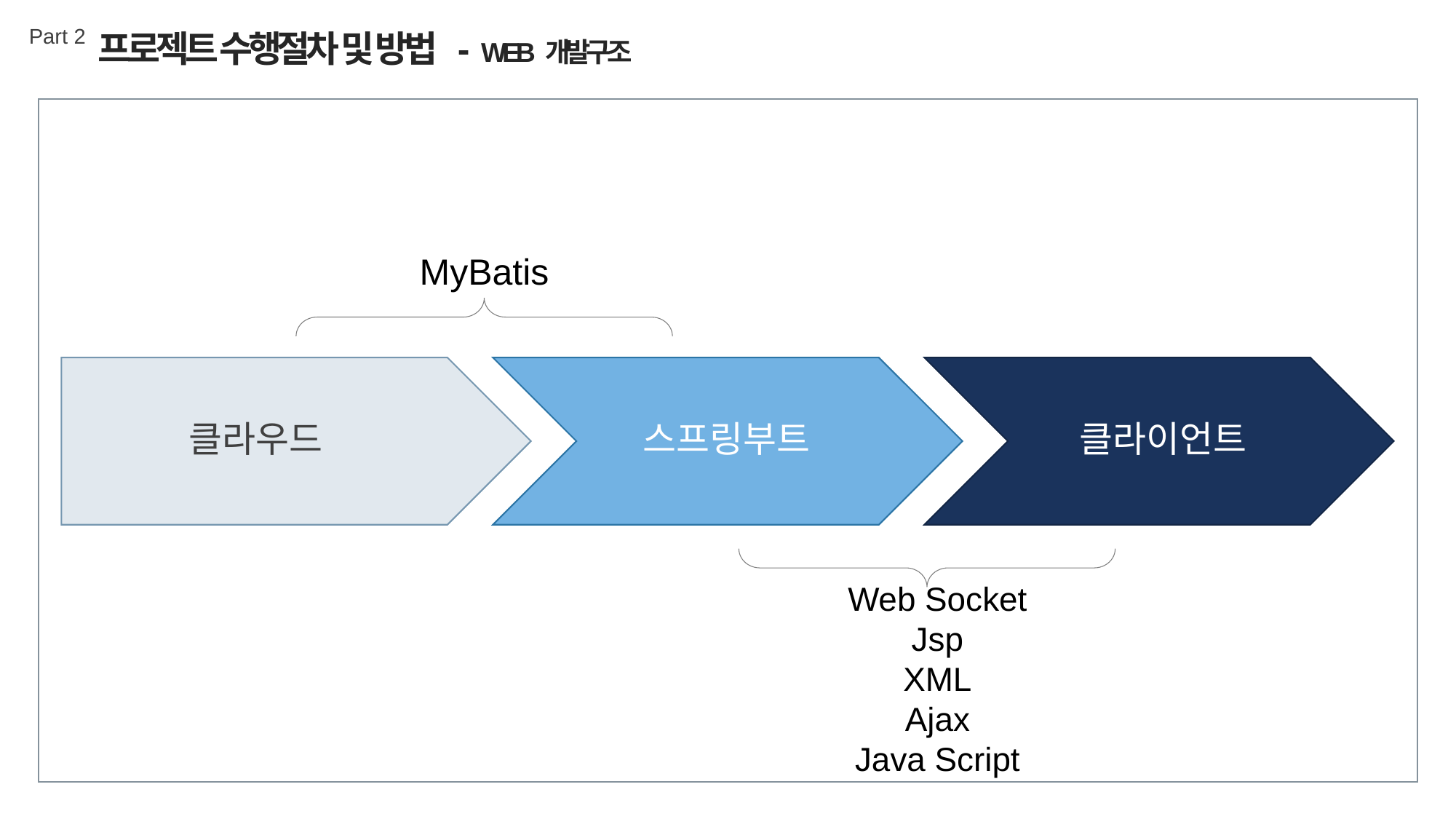

Part 2
프로젝트 수행절차 및 방법  -  WEB 개발구조

MyBatis

클라이언트
스프링부트
클라우드
Web Socket
Jsp
XML
Ajax
Java Script